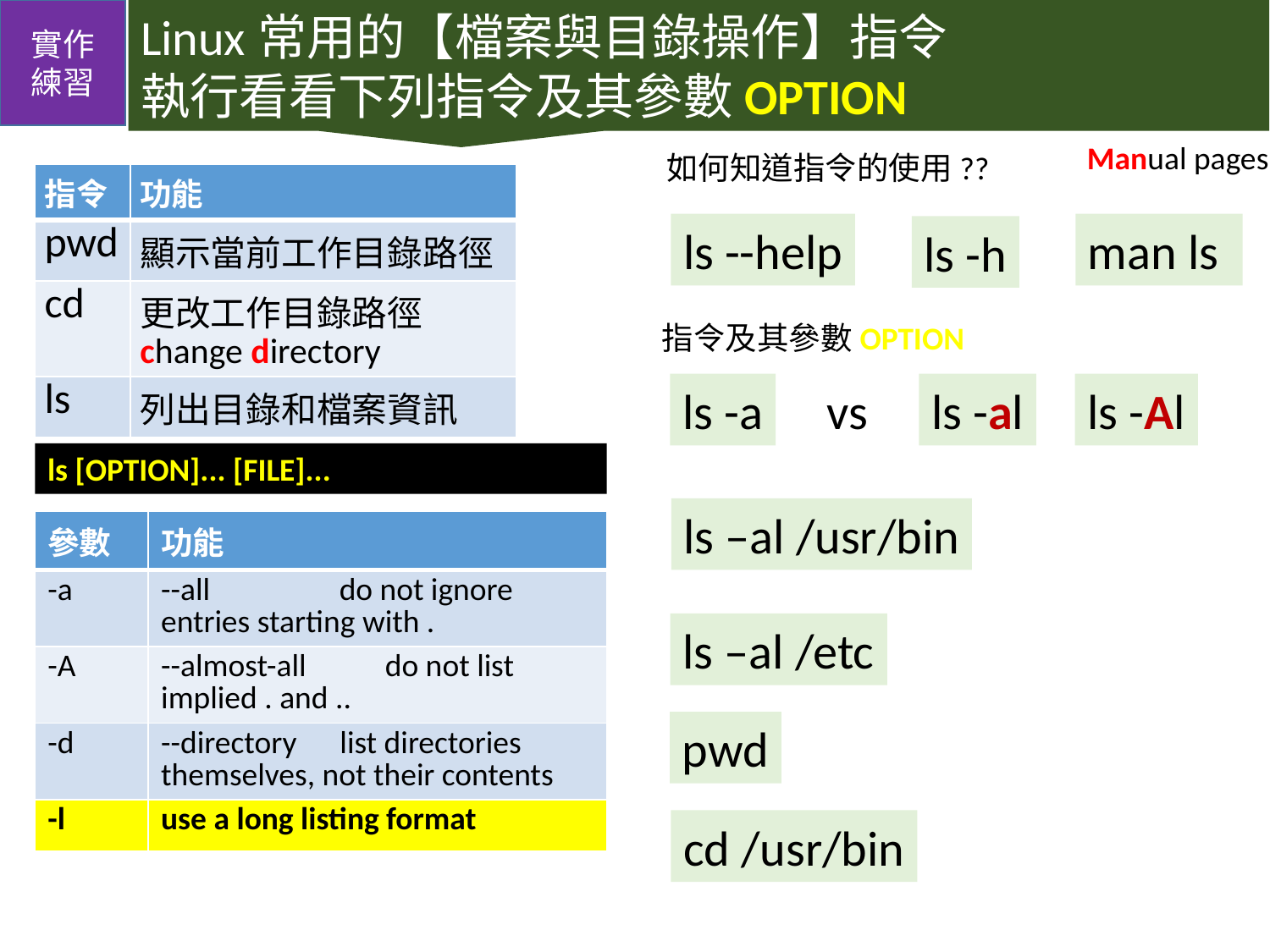

實作
練習
Linux常用的【檔案與目錄操作】指令
執行看看下列指令及其參數OPTION
Manual pages
如何知道指令的使用??
| 指令 | 功能 |
| --- | --- |
| pwd | 顯示當前工作目錄路徑 |
| cd | 更改工作目錄路徑 change directory |
| ls | 列出目錄和檔案資訊 |
ls --help
man ls
ls -h
指令及其參數OPTION
ls -a
vs
ls -al
ls -Al
ls [OPTION]... [FILE]...
ls –al /usr/bin
| 參數 | 功能 |
| --- | --- |
| -a | --all do not ignore entries starting with . |
| -A | --almost-all do not list implied . and .. |
| -d | --directory list directories themselves, not their contents |
| -l | use a long listing format |
ls –al /etc
pwd
cd /usr/bin